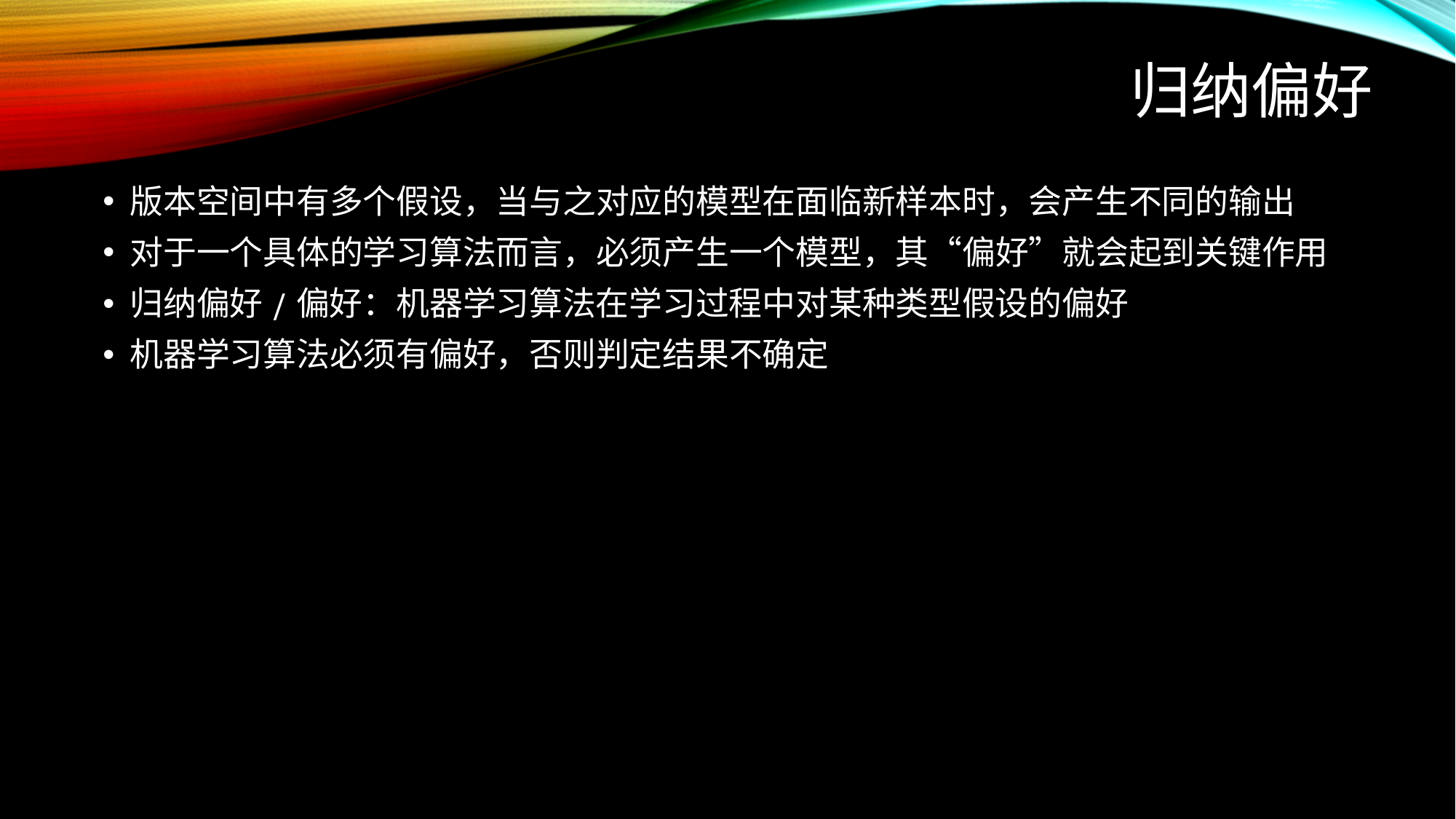

# 归纳偏好
版本空间中有多个假设，当与之对应的模型在面临新样本时，会产生不同的输出
对于一个具体的学习算法而言，必须产生一个模型，其“偏好”就会起到关键作用
归纳偏好/偏好：机器学习算法在学习过程中对某种类型假设的偏好
机器学习算法必须有偏好，否则判定结果不确定